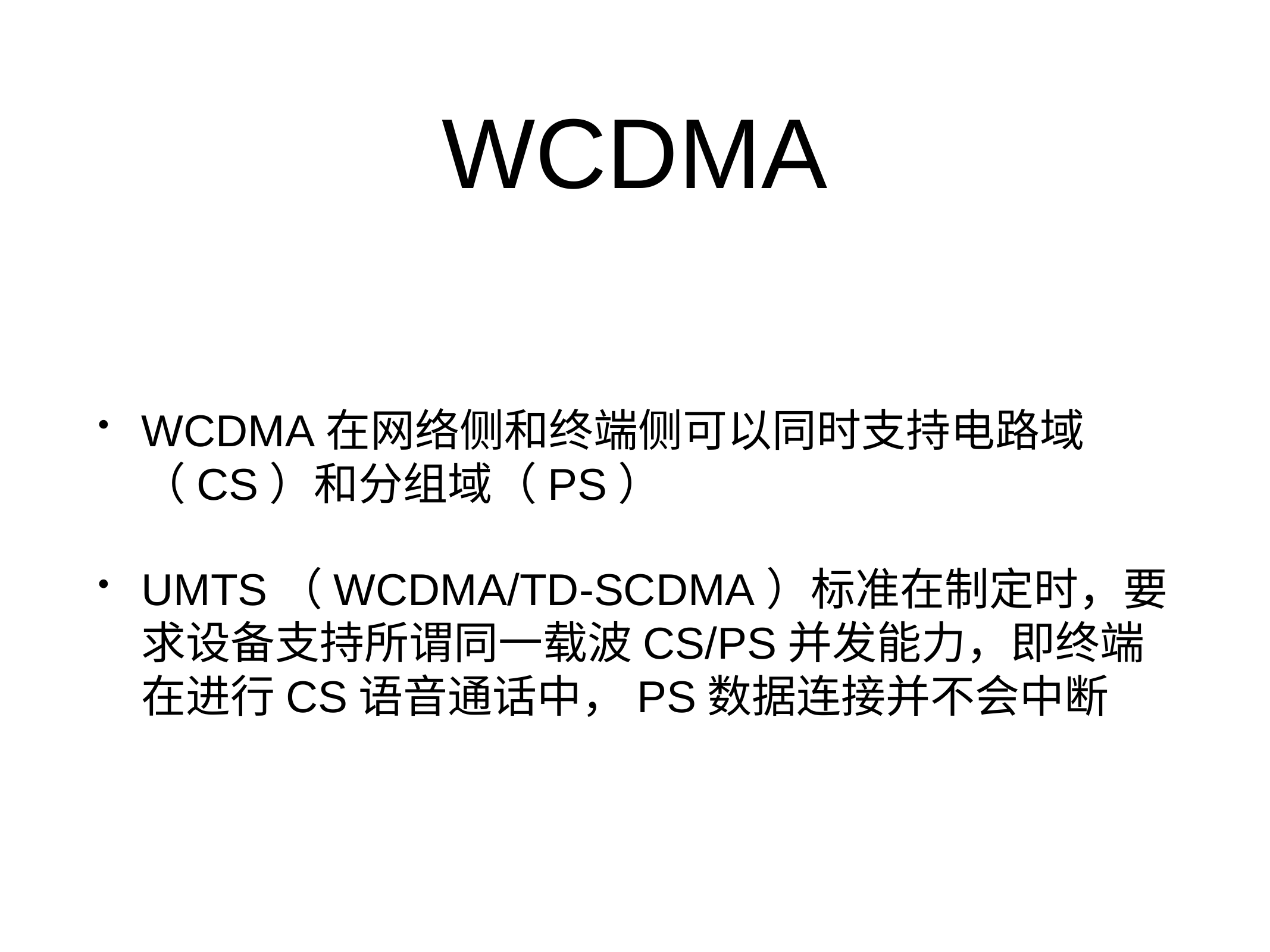

# WCDMA
WCDMA在网络侧和终端侧可以同时支持电路域（CS）和分组域（PS）
UMTS（WCDMA/TD-SCDMA）标准在制定时，要求设备支持所谓同一载波CS/PS并发能力，即终端在进行CS语音通话中，PS数据连接并不会中断